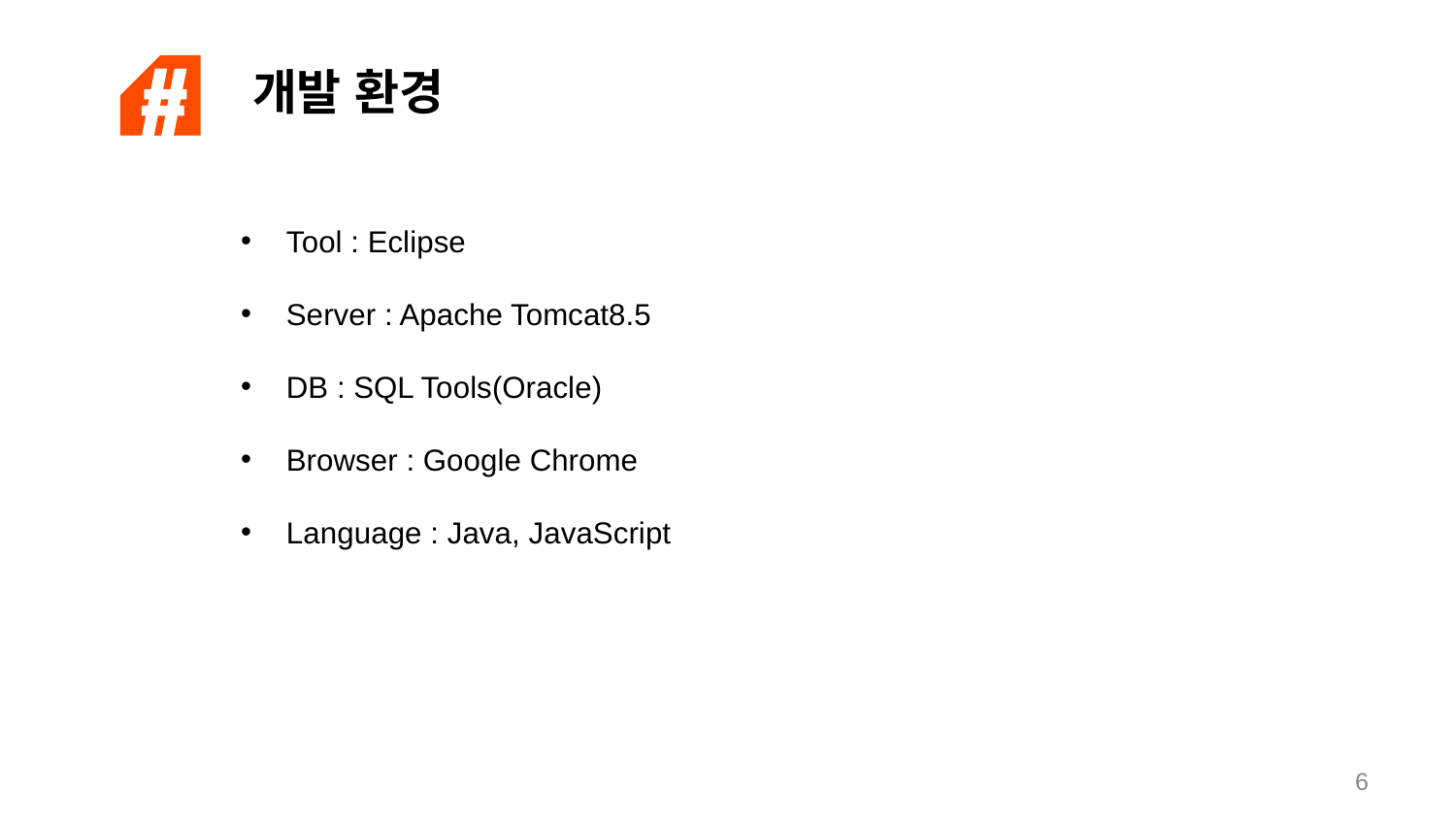

#
개발 환경

Tool : Eclipse

Server : Apache Tomcat8.5

DB : SQL Tools(Oracle)

Browser : Google Chrome

Language : Java, JavaScript

6